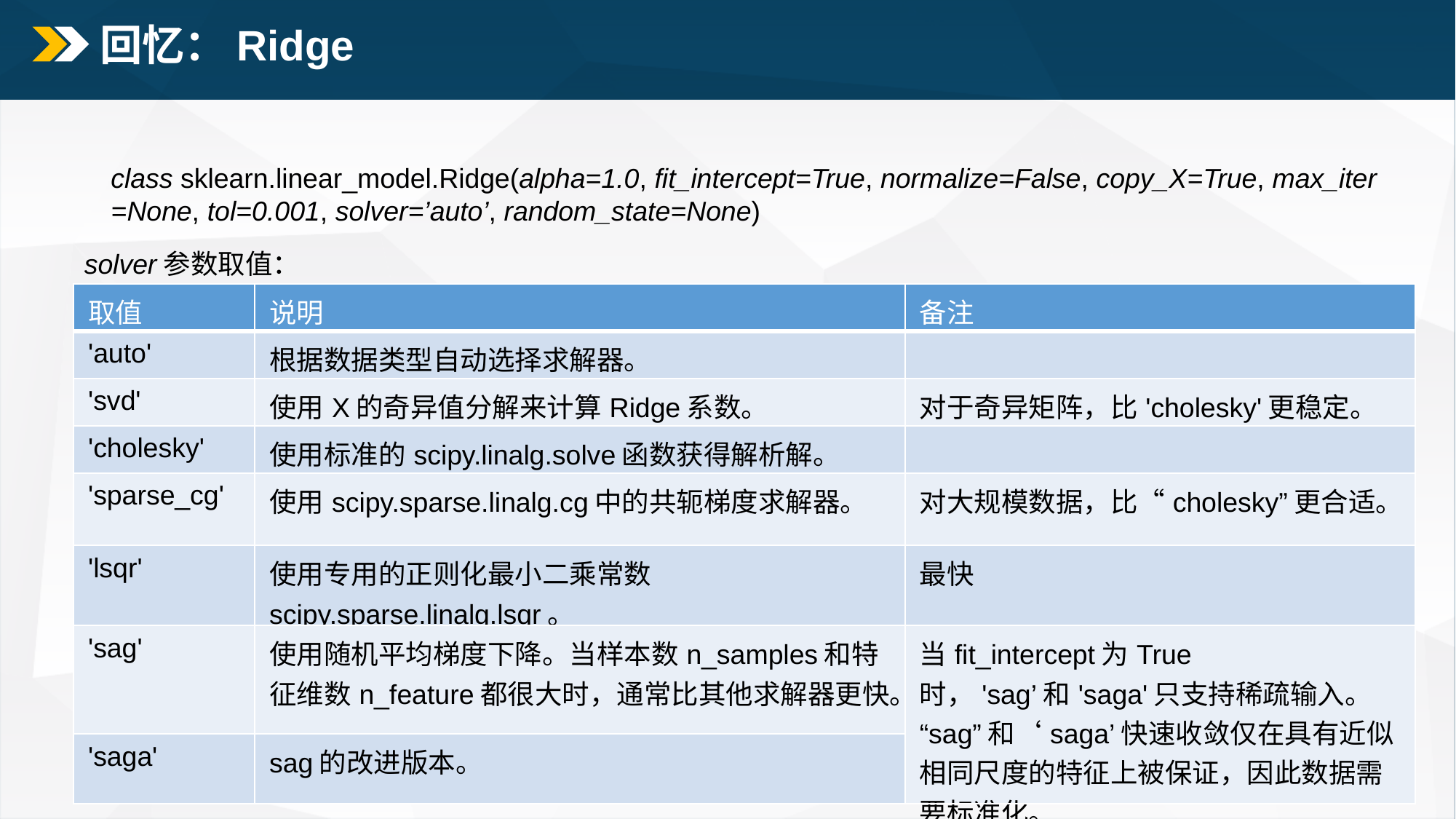

# 回忆：Ridge

class sklearn.linear_model.Ridge(alpha=1.0, fit_intercept=True, normalize=False, copy_X=True, max_iter=None, tol=0.001, solver=’auto’, random_state=None)
solver参数取值：
| 取值 | 说明 | 备注 |
| --- | --- | --- |
| 'auto' | 根据数据类型自动选择求解器。 |  |
| 'svd' | 使用X的奇异值分解来计算Ridge系数。 | 对于奇异矩阵，比'cholesky'更稳定。 |
| 'cholesky' | 使用标准的scipy.linalg.solve函数获得解析解。 |  |
| 'sparse\_cg' | 使用scipy.sparse.linalg.cg中的共轭梯度求解器。 | 对大规模数据，比“cholesky”更合适。 |
| 'lsqr' | 使用专用的正则化最小二乘常数scipy.sparse.linalg.lsqr。 | 最快 |
| 'sag' | 使用随机平均梯度下降。当样本数n\_samples和特征维数n\_feature都很大时，通常比其他求解器更快。 | 当fit\_intercept为True时，'sag’和'saga'只支持稀疏输入。 “sag”和‘saga’快速收敛仅在具有近似相同尺度的特征上被保证，因此数据需要标准化。 |
| 'saga' | sag的改进版本。 |  |